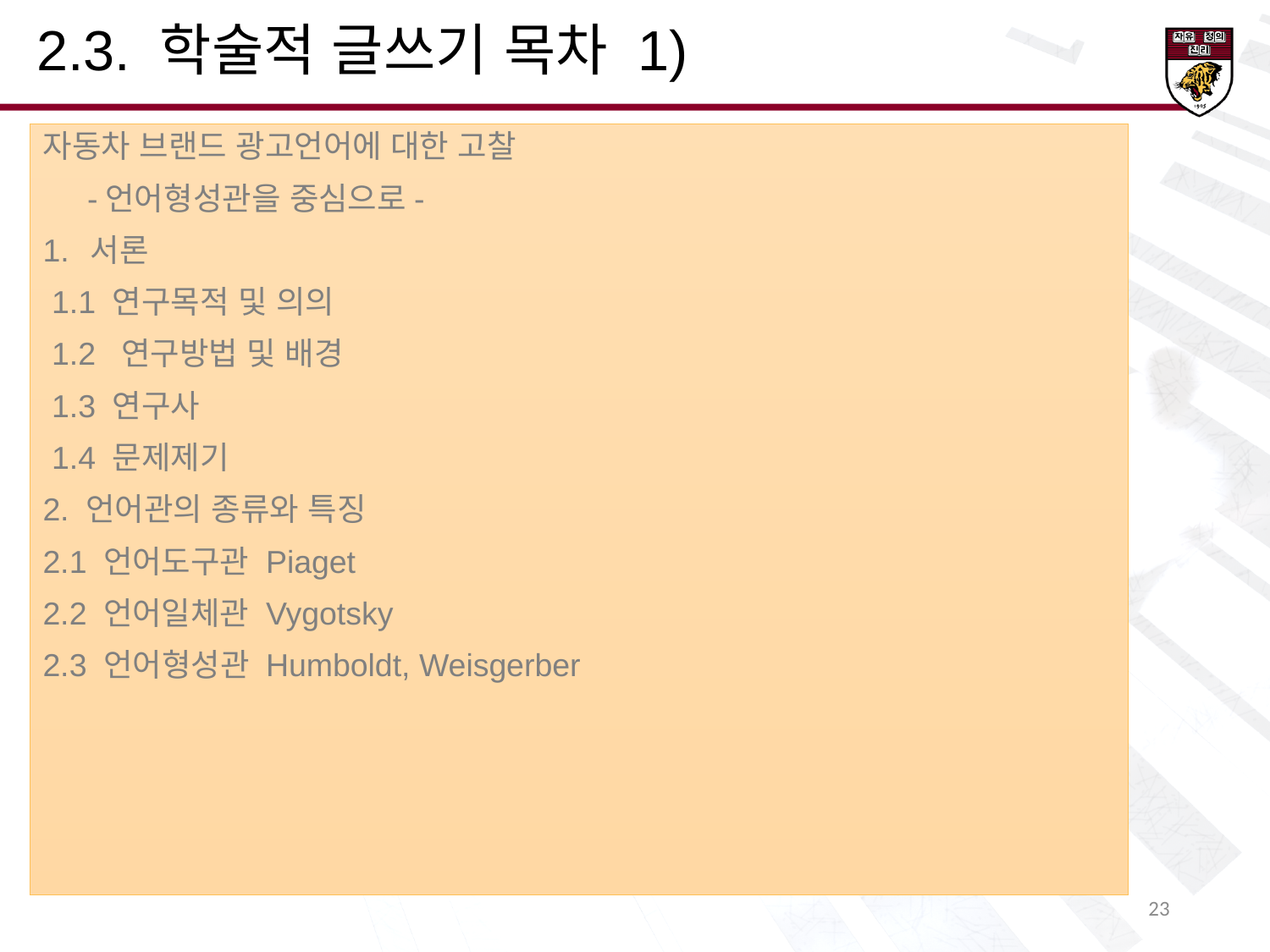

2.3. 학술적 글쓰기 목차 1)
자동차 브랜드 광고언어에 대한 고찰
     -언어형성관을 중심으로-
서론
 1.1 연구목적 및 의의
 1.2  연구방법 및 배경
 1.3 연구사
 1.4 문제제기
2. 언어관의 종류와 특징
2.1 언어도구관 Piaget
2.2 언어일체관 Vygotsky
2.3 언어형성관 Humboldt, Weisgerber

23